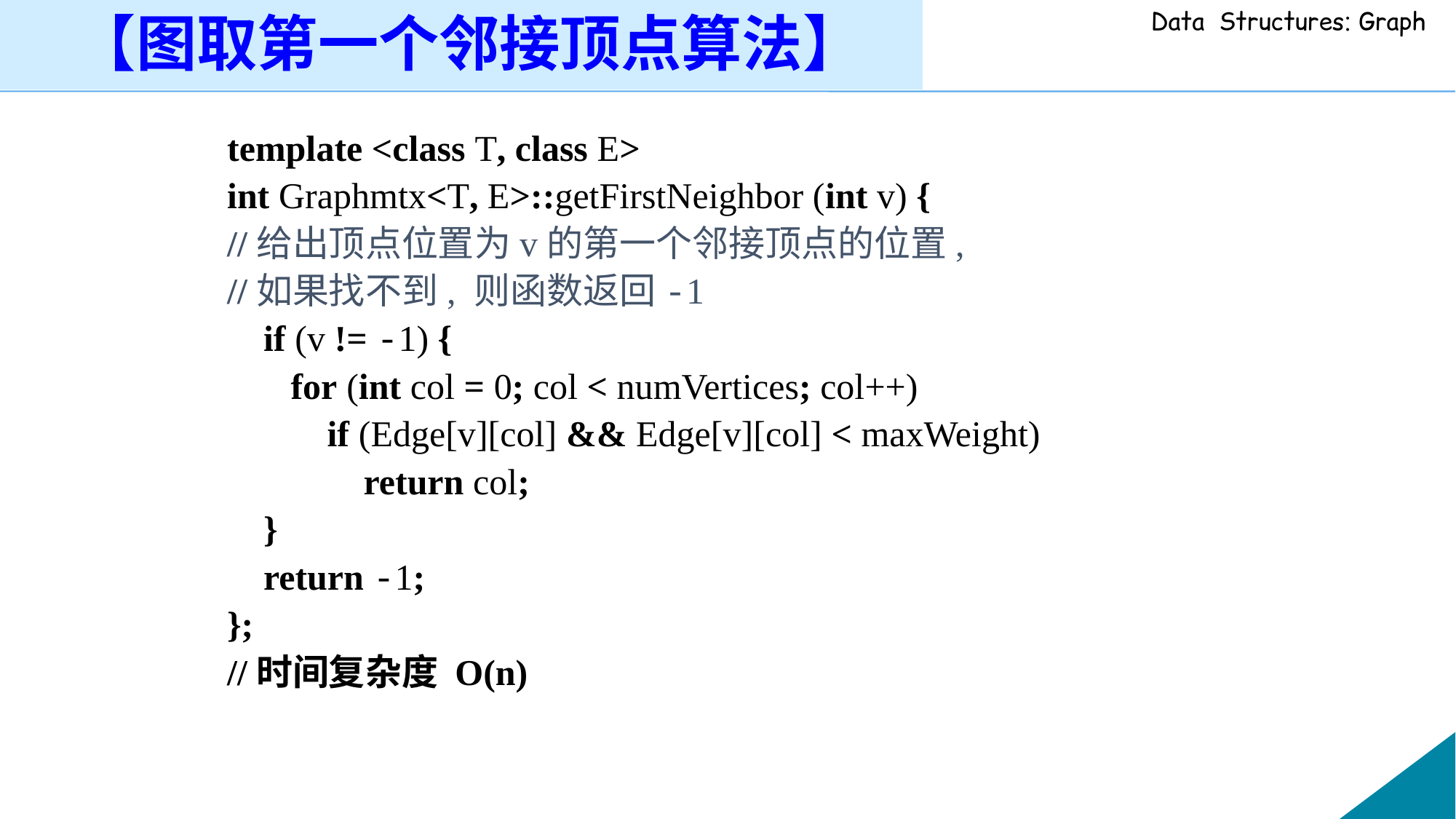

【图取第一个邻接顶点算法】
template <class T, class E>
int Graphmtx<T, E>::getFirstNeighbor (int v) {
//给出顶点位置为v的第一个邻接顶点的位置,
//如果找不到, 则函数返回-1
    if (v != -1) {
       for (int col = 0; col < numVertices; col++)
           if (Edge[v][col] && Edge[v][col] < maxWeight)
               return col;
    }
    return -1;
};
//时间复杂度 O(n)